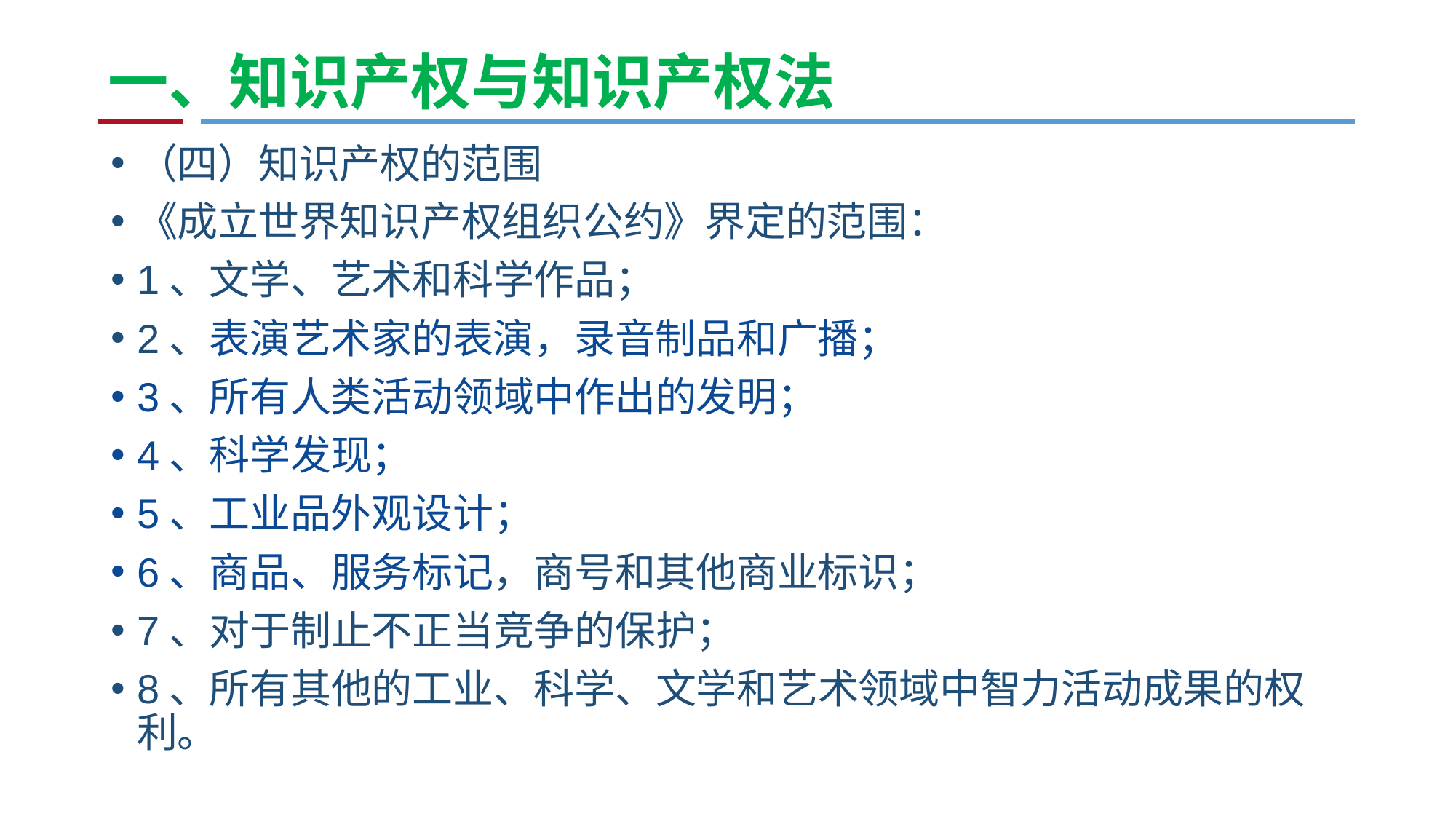

# 一、知识产权与知识产权法
（四）知识产权的范围
《成立世界知识产权组织公约》界定的范围：
1、文学、艺术和科学作品；
2、表演艺术家的表演，录音制品和广播；
3、所有人类活动领域中作出的发明；
4、科学发现；
5、工业品外观设计；
6、商品、服务标记，商号和其他商业标识；
7、对于制止不正当竞争的保护；
8、所有其他的工业、科学、文学和艺术领域中智力活动成果的权利。